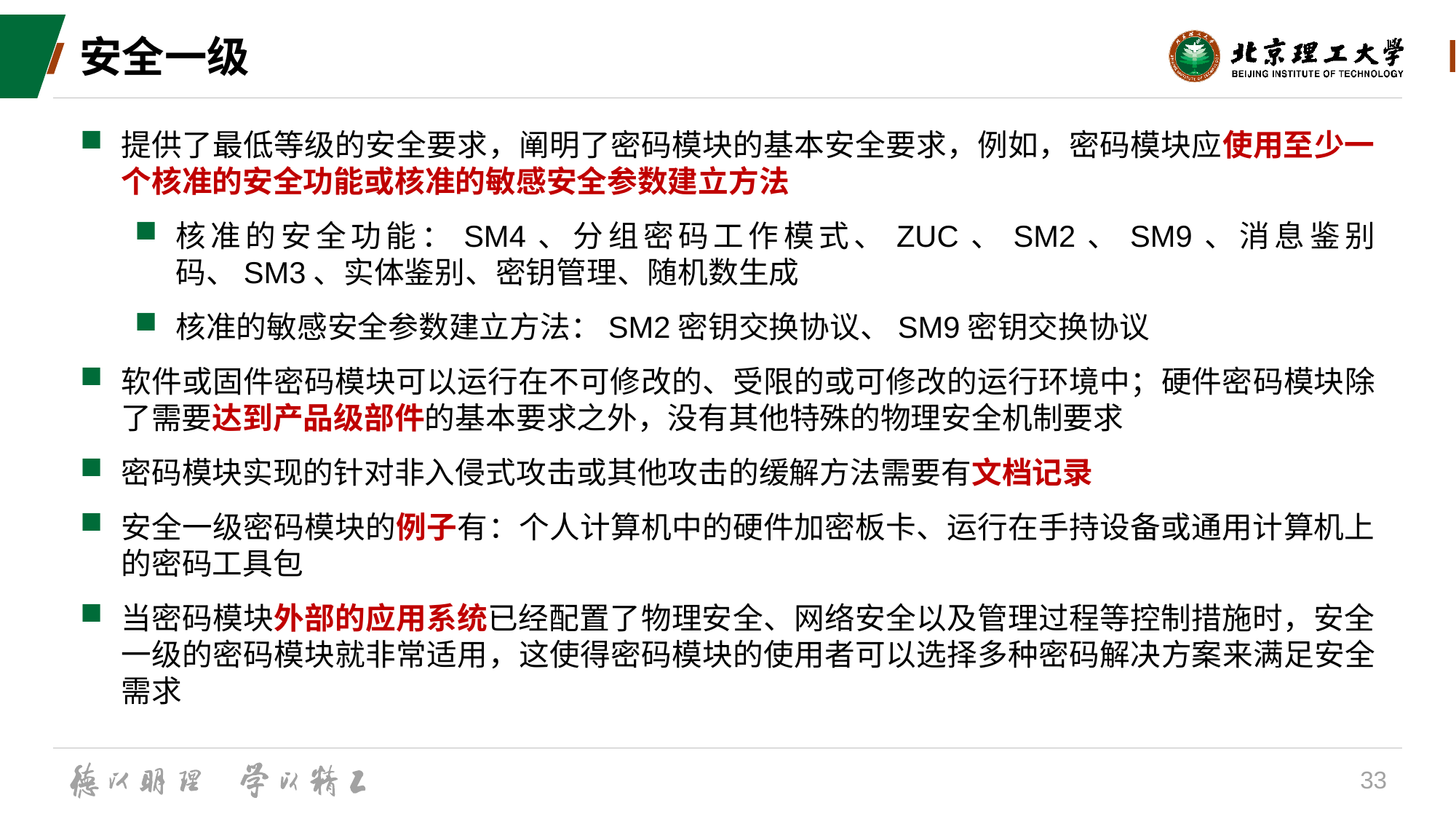

# 安全一级
提供了最低等级的安全要求，阐明了密码模块的基本安全要求，例如，密码模块应使用至少一个核准的安全功能或核准的敏感安全参数建立方法
核准的安全功能：SM4、分组密码工作模式、ZUC、SM2、SM9、消息鉴别码、SM3、实体鉴别、密钥管理、随机数生成
核准的敏感安全参数建立方法：SM2密钥交换协议、SM9密钥交换协议
软件或固件密码模块可以运行在不可修改的、受限的或可修改的运行环境中；硬件密码模块除了需要达到产品级部件的基本要求之外，没有其他特殊的物理安全机制要求
密码模块实现的针对非入侵式攻击或其他攻击的缓解方法需要有文档记录
安全一级密码模块的例子有：个人计算机中的硬件加密板卡、运行在手持设备或通用计算机上的密码工具包
当密码模块外部的应用系统已经配置了物理安全、网络安全以及管理过程等控制措施时，安全一级的密码模块就非常适用，这使得密码模块的使用者可以选择多种密码解决方案来满足安全需求